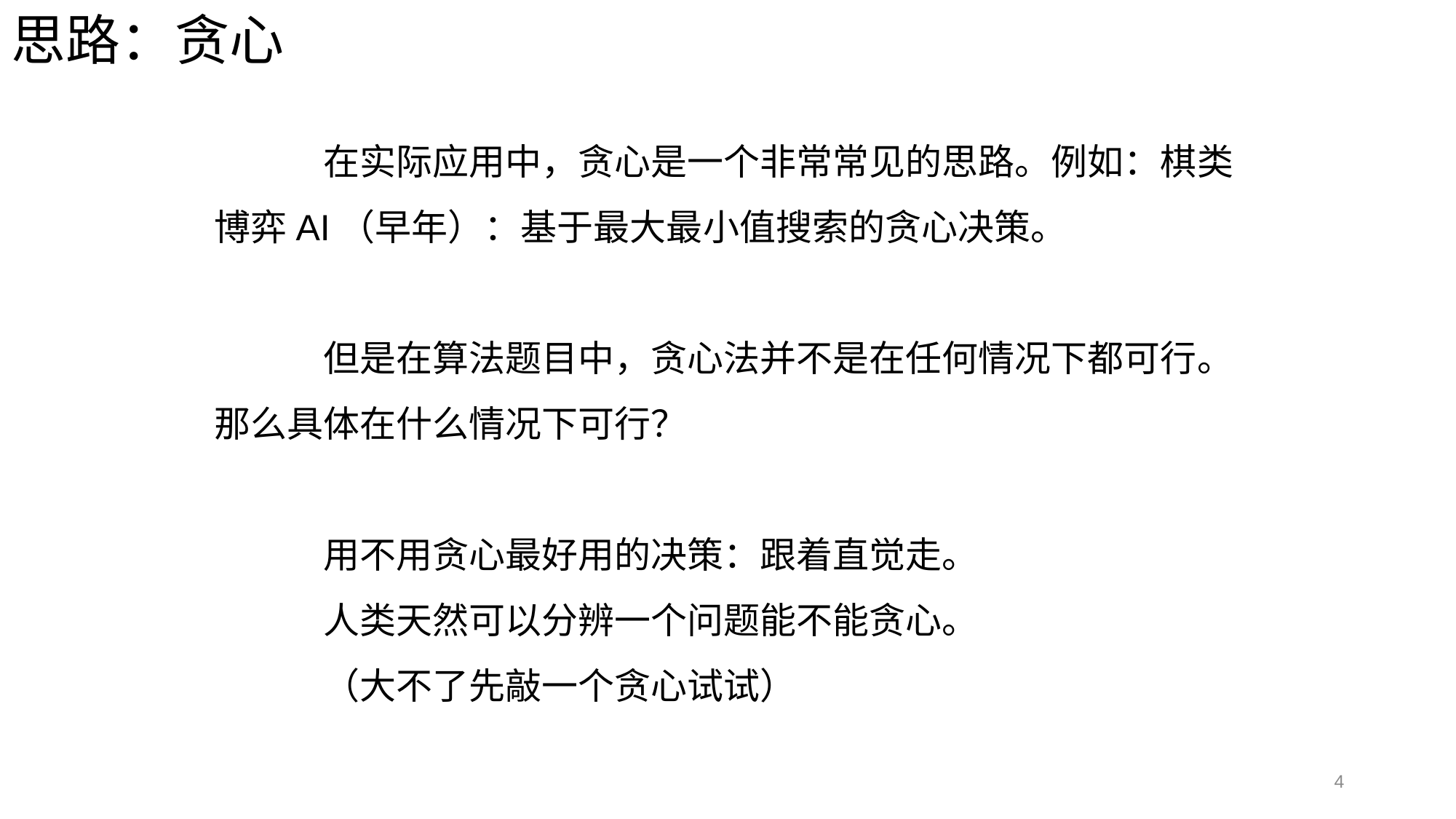

思路：贪心
	在实际应用中，贪心是一个非常常见的思路。例如：棋类博弈AI（早年）：基于最大最小值搜索的贪心决策。

	但是在算法题目中，贪心法并不是在任何情况下都可行。那么具体在什么情况下可行？

	用不用贪心最好用的决策：跟着直觉走。
	人类天然可以分辨一个问题能不能贪心。
	（大不了先敲一个贪心试试）
4